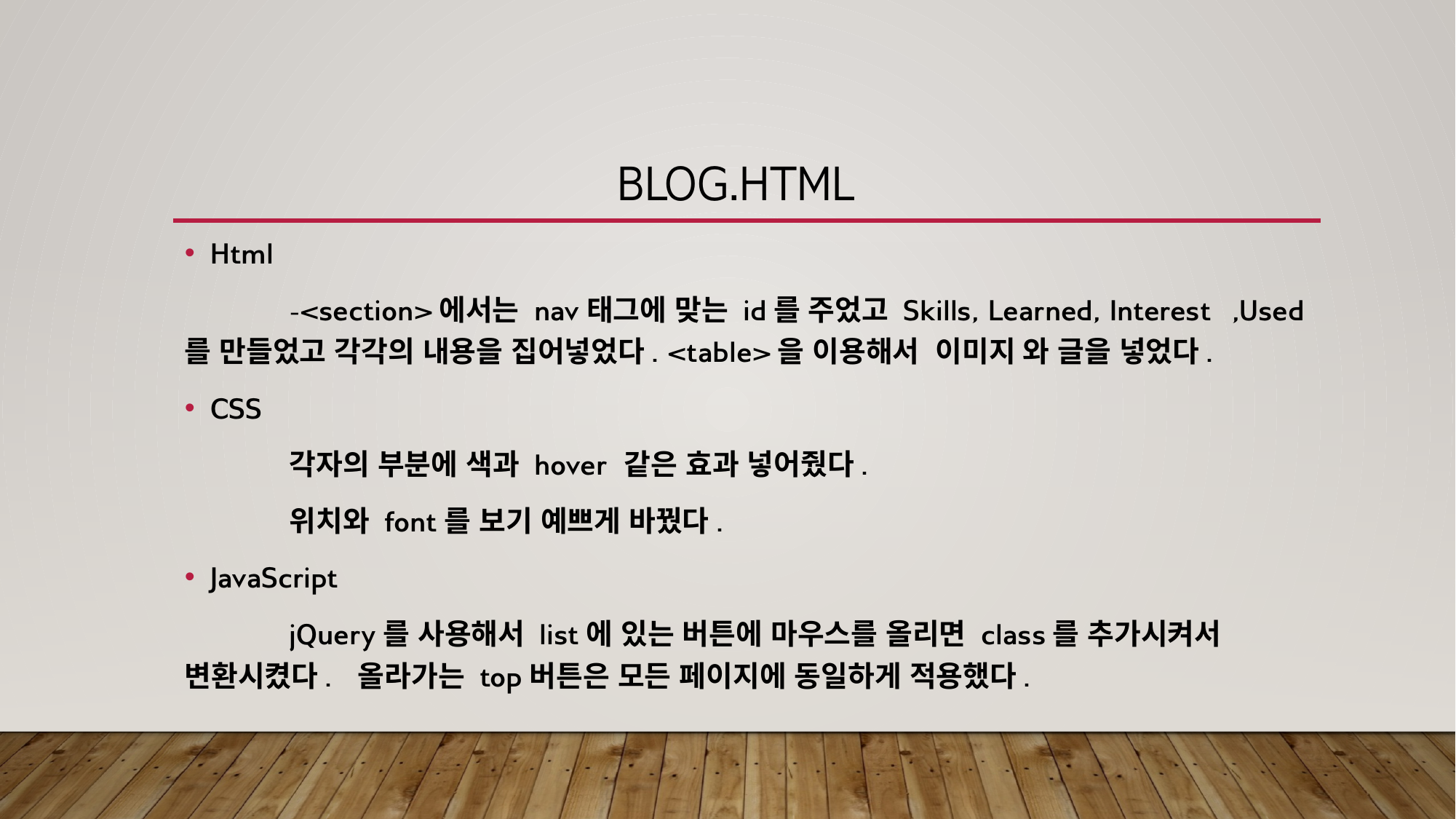

# blog.html
Html
	-<section>에서는 nav태그에 맞는 id를 주었고 Skills, Learned, Interest	,Used 를 만들었고 각각의 내용을 집어넣었다. <table>을 이용해서  이미지	와 글을 넣었다.
CSS
	각자의 부분에 색과 hover 같은 효과 넣어줬다.
	위치와 font를 보기 예쁘게 바꿨다.
JavaScript
	jQuery를 사용해서 list에 있는 버튼에 마우스를 올리면 class를 추가시켜서 	변환시켰다.  올라가는 top버튼은 모든 페이지에 동일하게 적용했다.